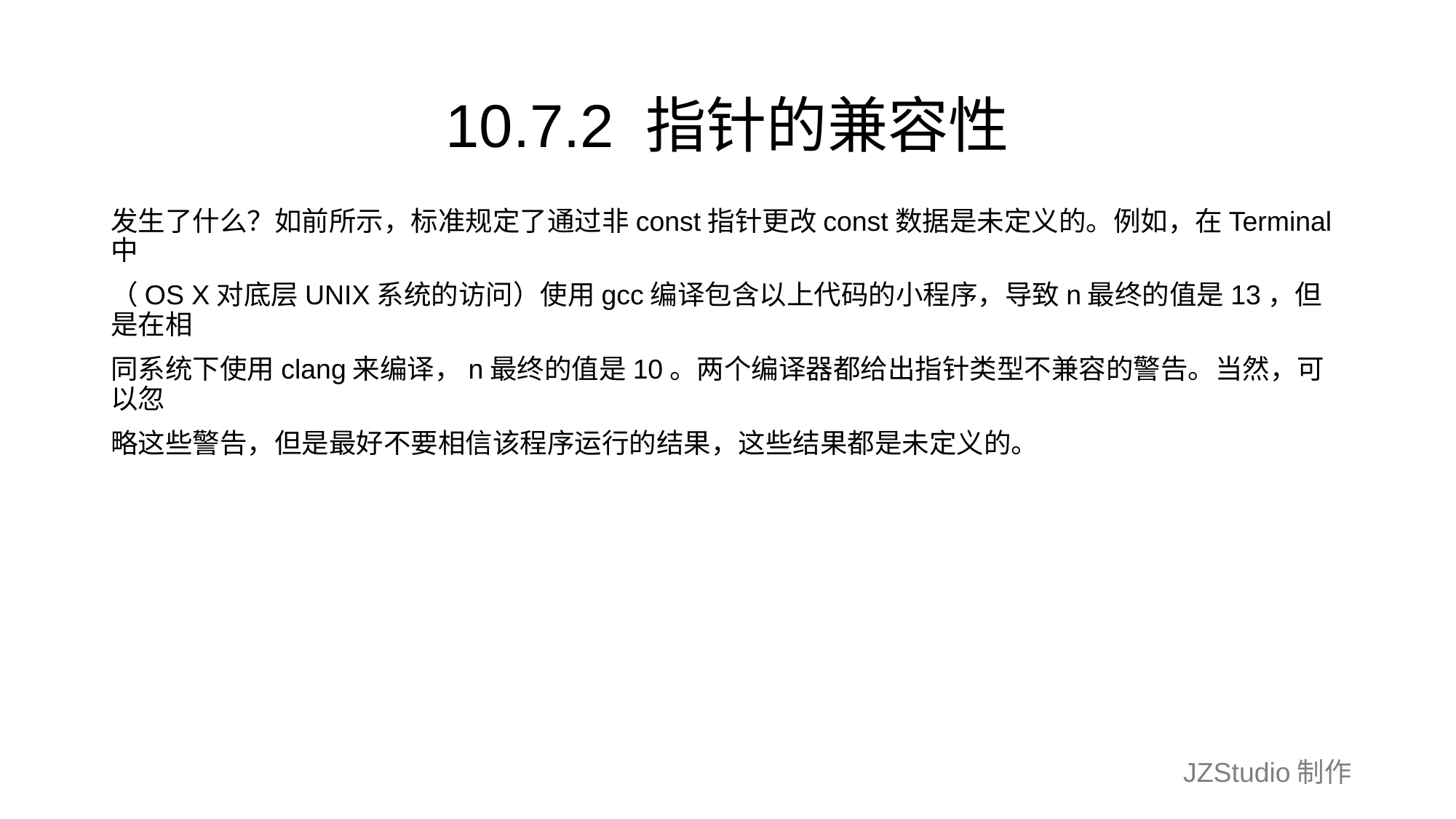

# 10.7.2 指针的兼容性
发生了什么？如前所示，标准规定了通过非const指针更改const数据是未定义的。例如，在Terminal中
（OS X对底层UNIX系统的访问）使用gcc编译包含以上代码的小程序，导致n最终的值是13，但是在相
同系统下使用clang来编译，n最终的值是10。两个编译器都给出指针类型不兼容的警告。当然，可以忽
略这些警告，但是最好不要相信该程序运行的结果，这些结果都是未定义的。